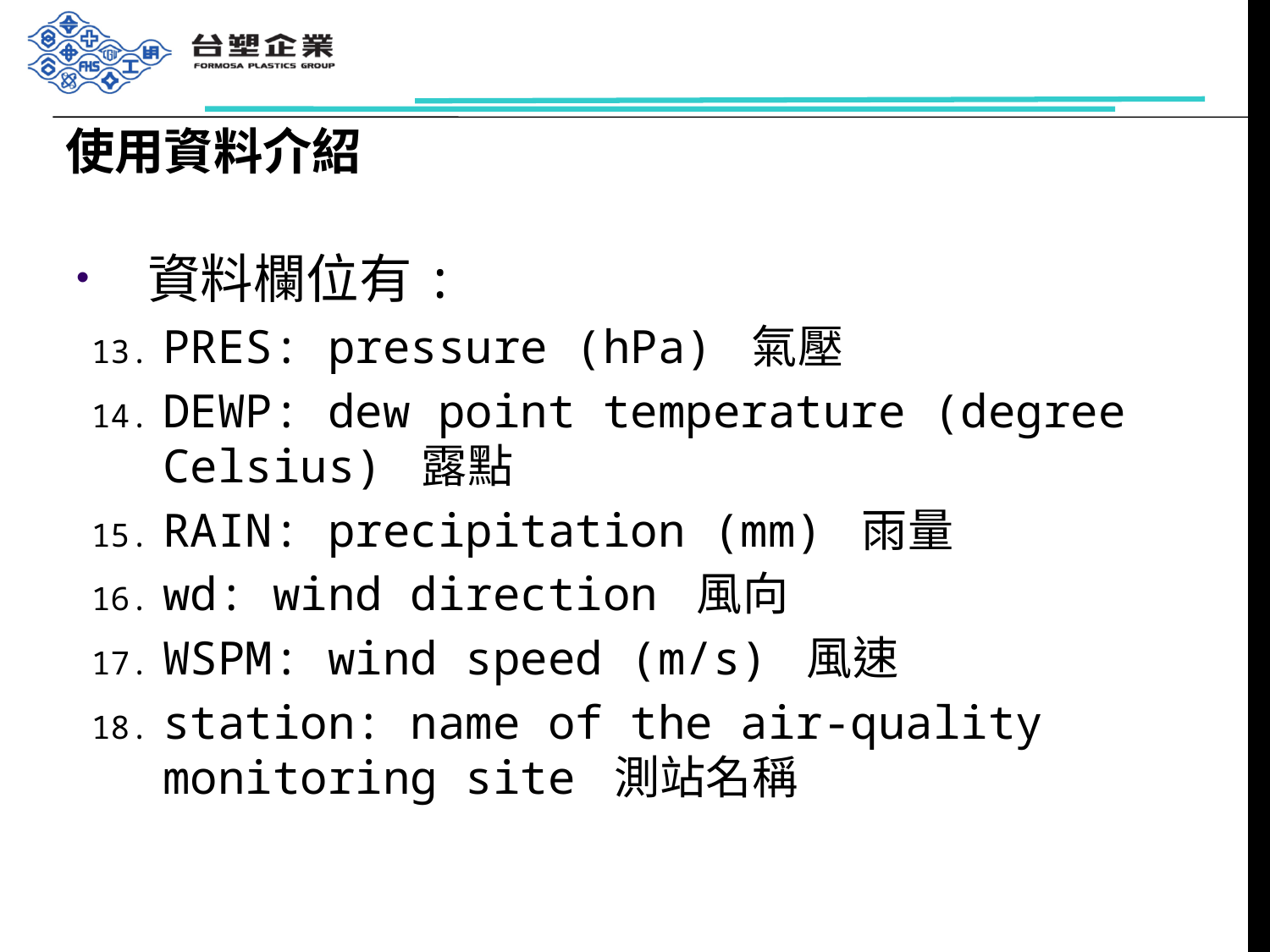

# 使用資料介紹
資料欄位有:
PRES: pressure (hPa) 氣壓
DEWP: dew point temperature (degree Celsius) 露點
RAIN: precipitation (mm) 雨量
wd: wind direction 風向
WSPM: wind speed (m/s) 風速
station: name of the air-quality monitoring site 測站名稱